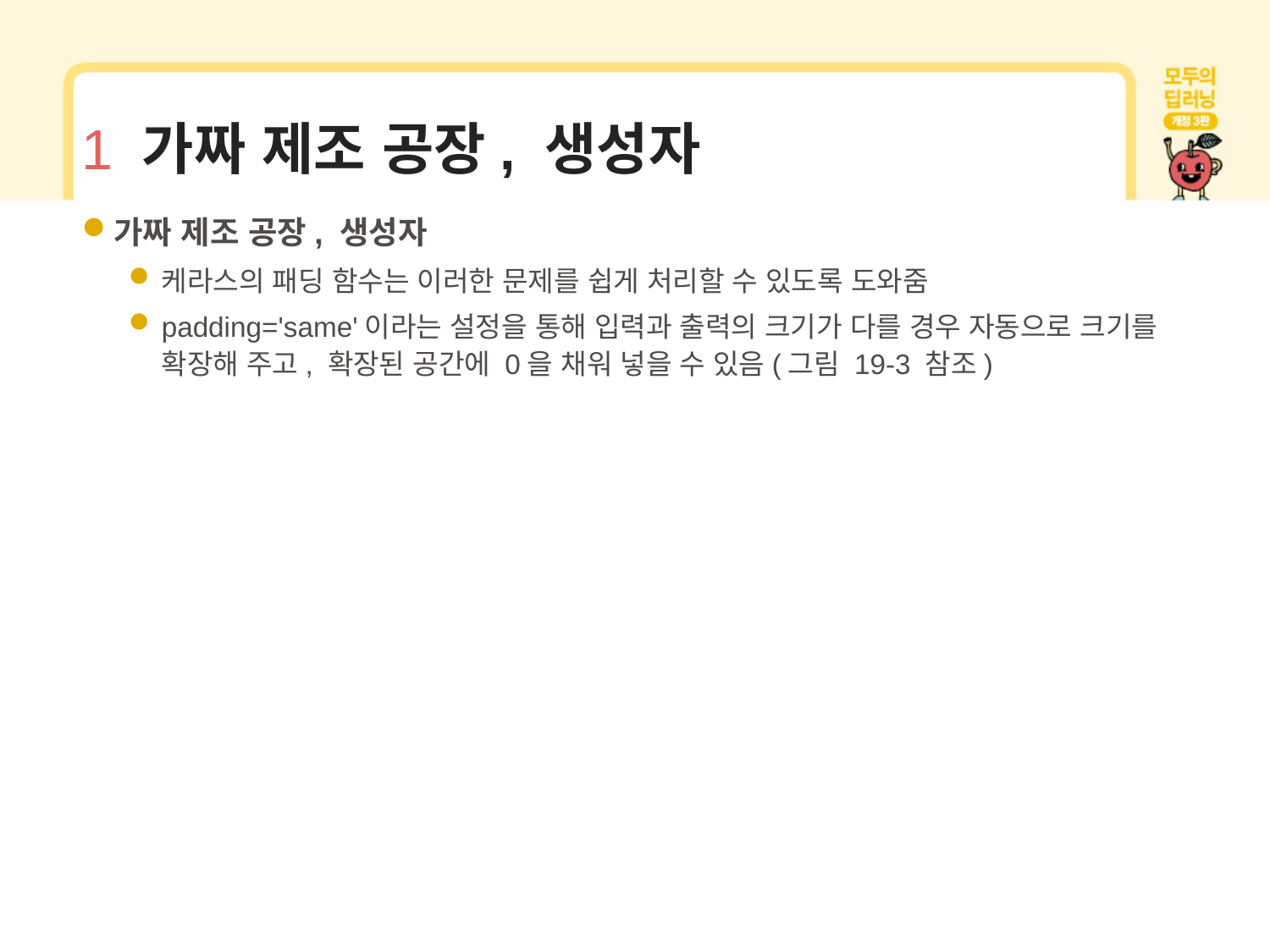

# 1 가짜 제조 공장, 생성자
가짜 제조 공장, 생성자
케라스의 패딩 함수는 이러한 문제를 쉽게 처리할 수 있도록 도와줌
padding='same'이라는 설정을 통해 입력과 출력의 크기가 다를 경우 자동으로 크기를 확장해 주고, 확장된 공간에 0을 채워 넣을 수 있음(그림 19-3 참조)